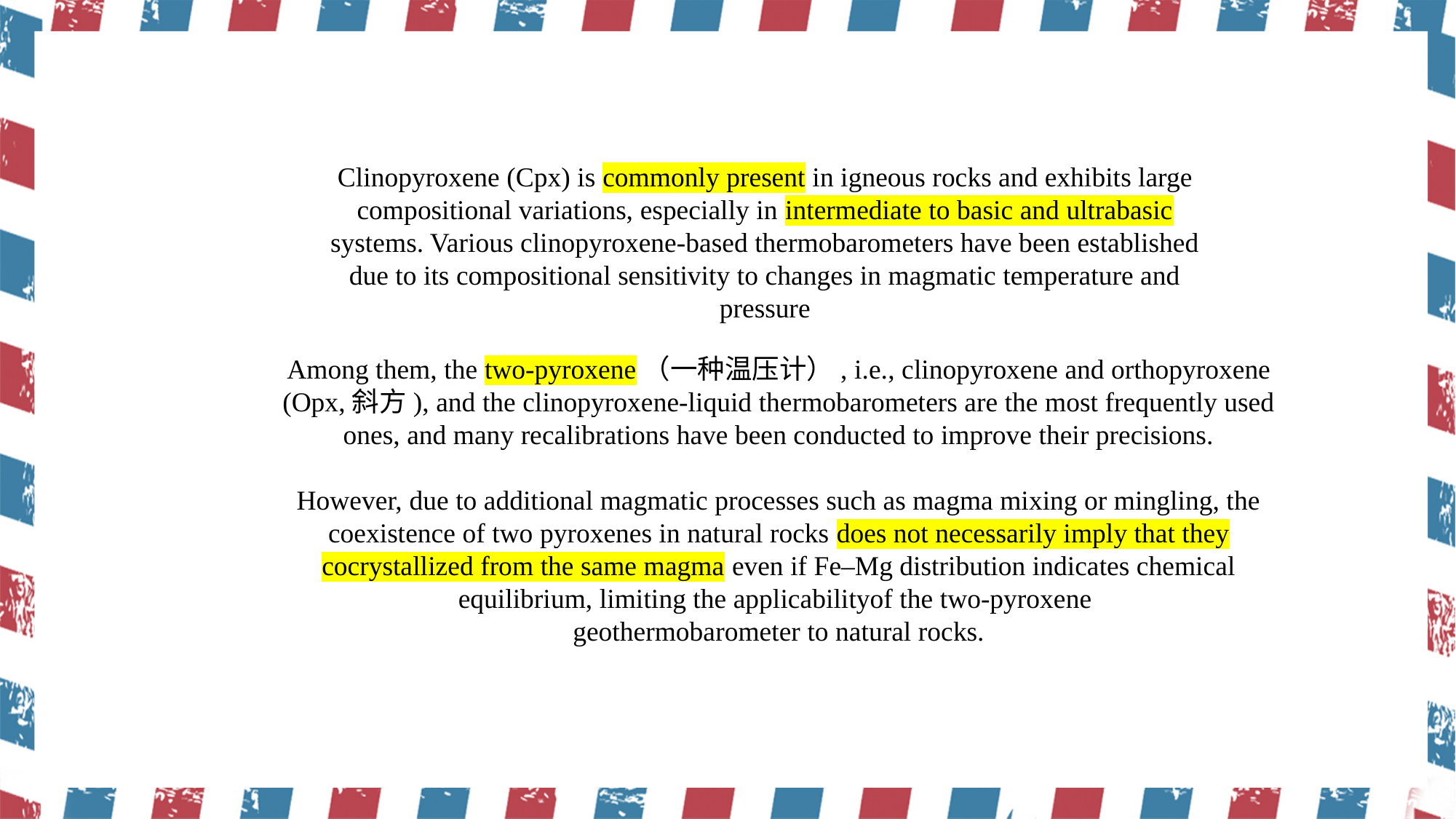

Clinopyroxene (Cpx) is commonly present in igneous rocks and exhibits large compositional variations, especially in intermediate to basic and ultrabasic systems. Various clinopyroxene-based thermobarometers have been established due to its compositional sensitivity to changes in magmatic temperature and pressure
Among them, the two-pyroxene（一种温压计）, i.e., clinopyroxene and orthopyroxene (Opx,斜方), and the clinopyroxene-liquid thermobarometers are the most frequently used ones, and many recalibrations have been conducted to improve their precisions.

However, due to additional magmatic processes such as magma mixing or mingling, the coexistence of two pyroxenes in natural rocks does not necessarily imply that they cocrystallized from the same magma even if Fe–Mg distribution indicates chemical equilibrium, limiting the applicabilityof the two-pyroxene
geothermobarometer to natural rocks.